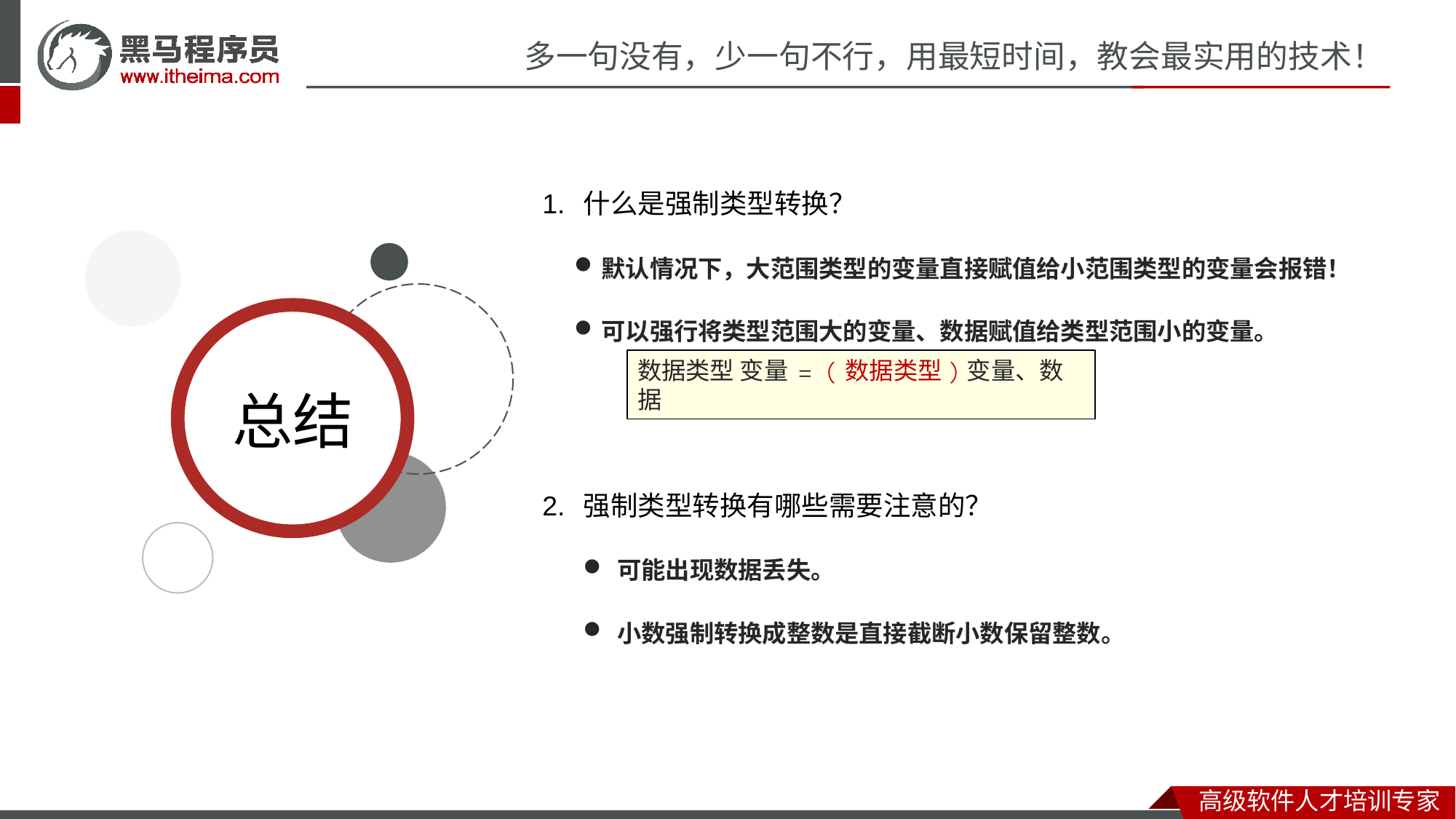

什么是强制类型转换？
默认情况下，大范围类型的变量直接赋值给小范围类型的变量会报错！
可以强行将类型范围大的变量、数据赋值给类型范围小的变量。

强制类型转换有哪些需要注意的？
可能出现数据丢失。
小数强制转换成整数是直接截断小数保留整数。
数据类型 变量 = (数据类型)变量、数据